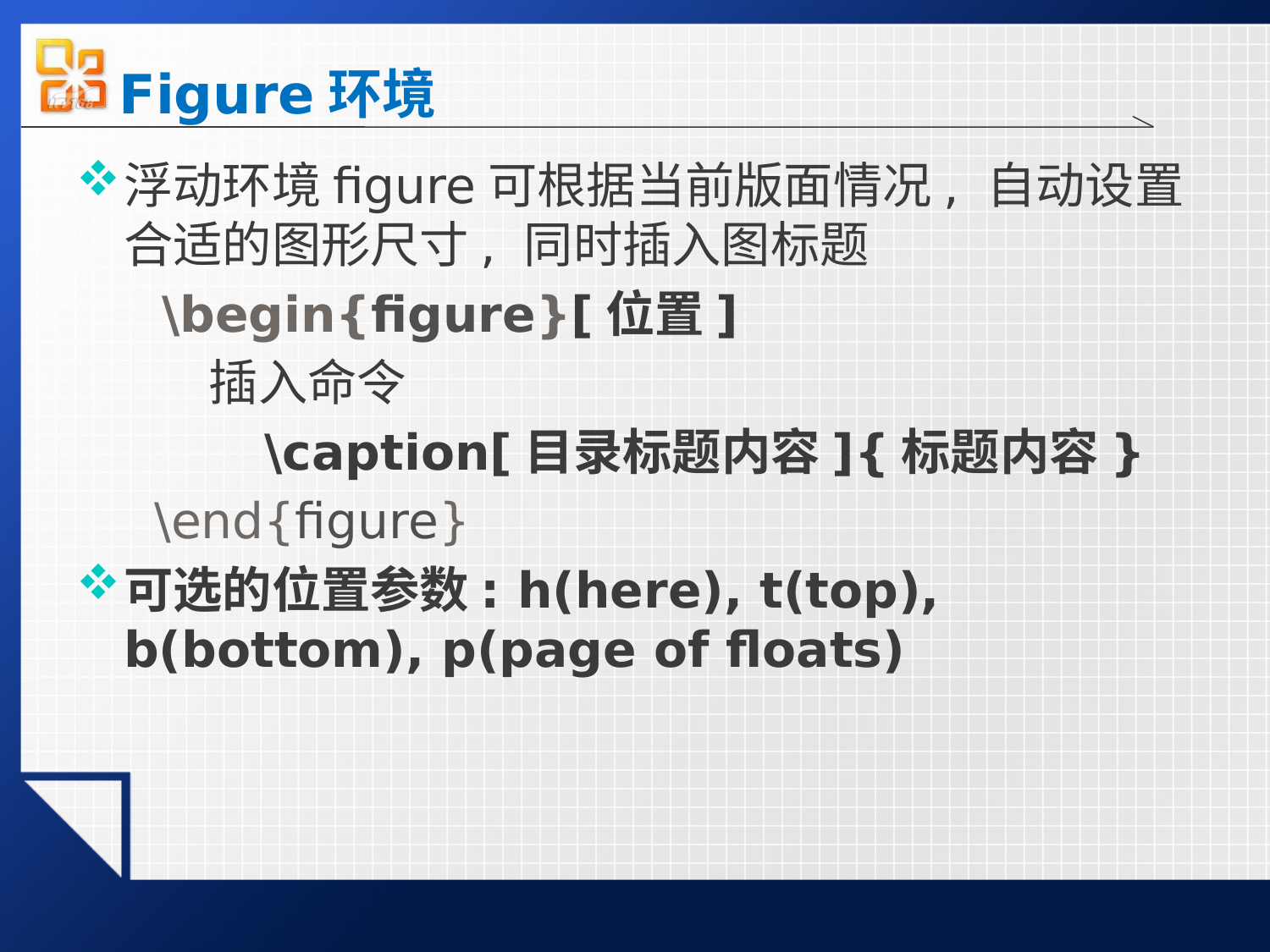

# Figure环境
浮动环境figure可根据当前版面情况, 自动设置合适的图形尺寸, 同时插入图标题
     \begin{figure}[位置]
           插入命令
           \caption[目录标题内容]{标题内容}
     \end{figure}
可选的位置参数: h(here), t(top), b(bottom), p(page of floats)